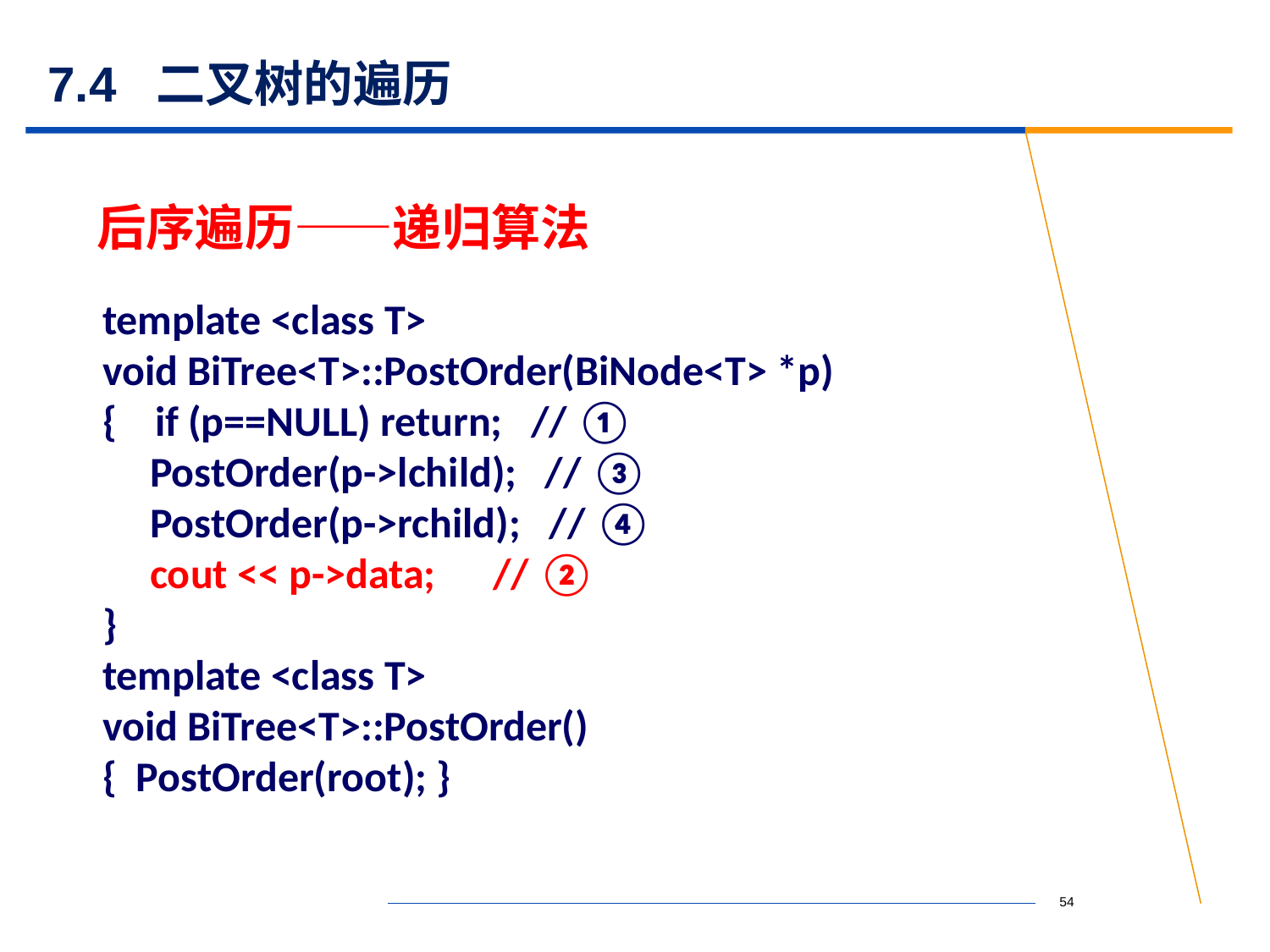

# 7.4  二叉树的遍历
后序遍历——递归算法
template <class T>
void BiTree<T>::PostOrder(BiNode<T> *p)
{    if (p==NULL) return;   // ①
     PostOrder(p->lchild);   // ③
     PostOrder(p->rchild);   // ④
     cout << p->data;      // ②
}
template <class T>
void BiTree<T>::PostOrder()
{  PostOrder(root); }